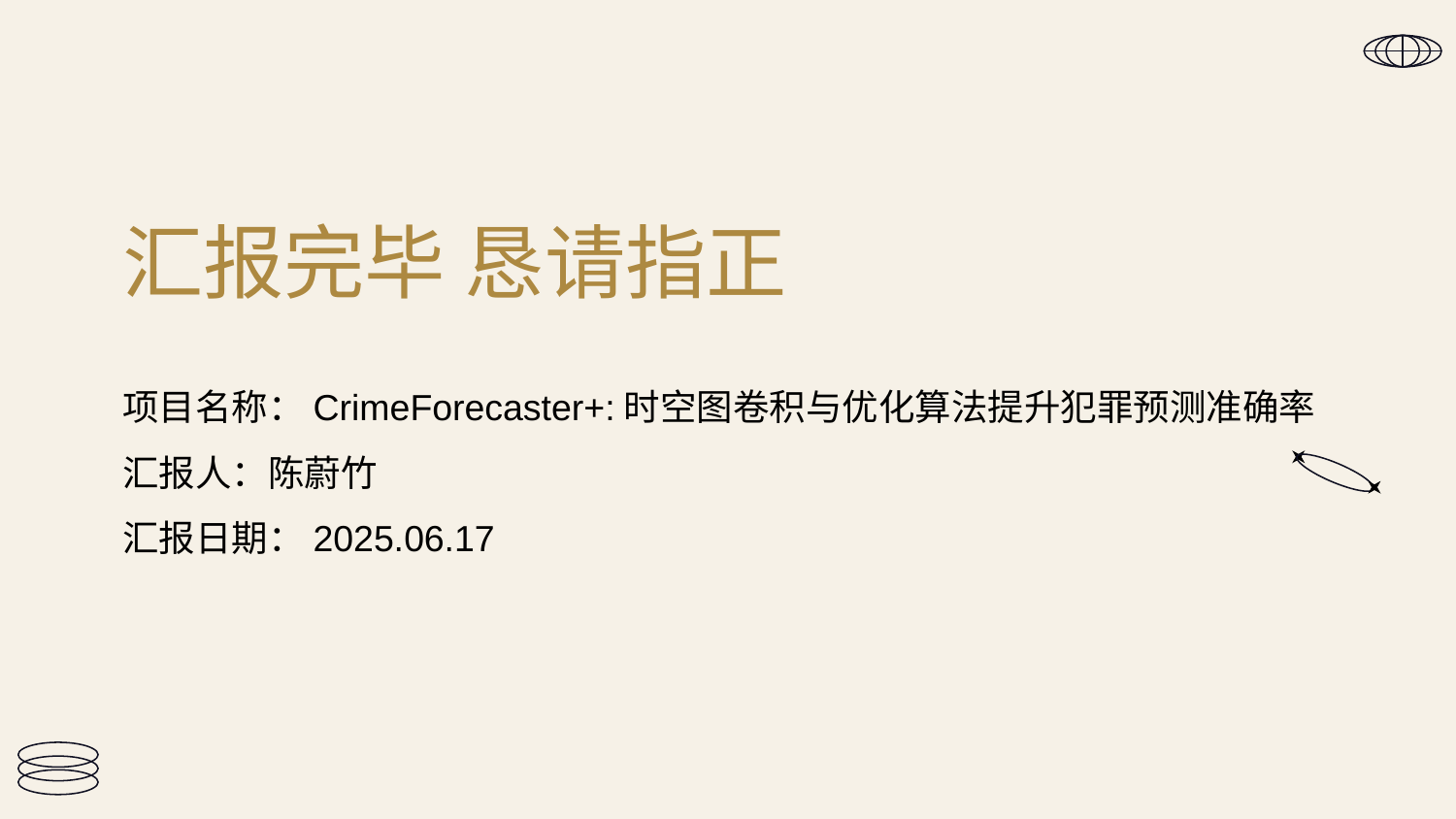

汇报完毕 恳请指正

项目名称：CrimeForecaster+:时空图卷积与优化算法提升犯罪预测准确率
汇报人：陈蔚竹
汇报日期：2025.06.17